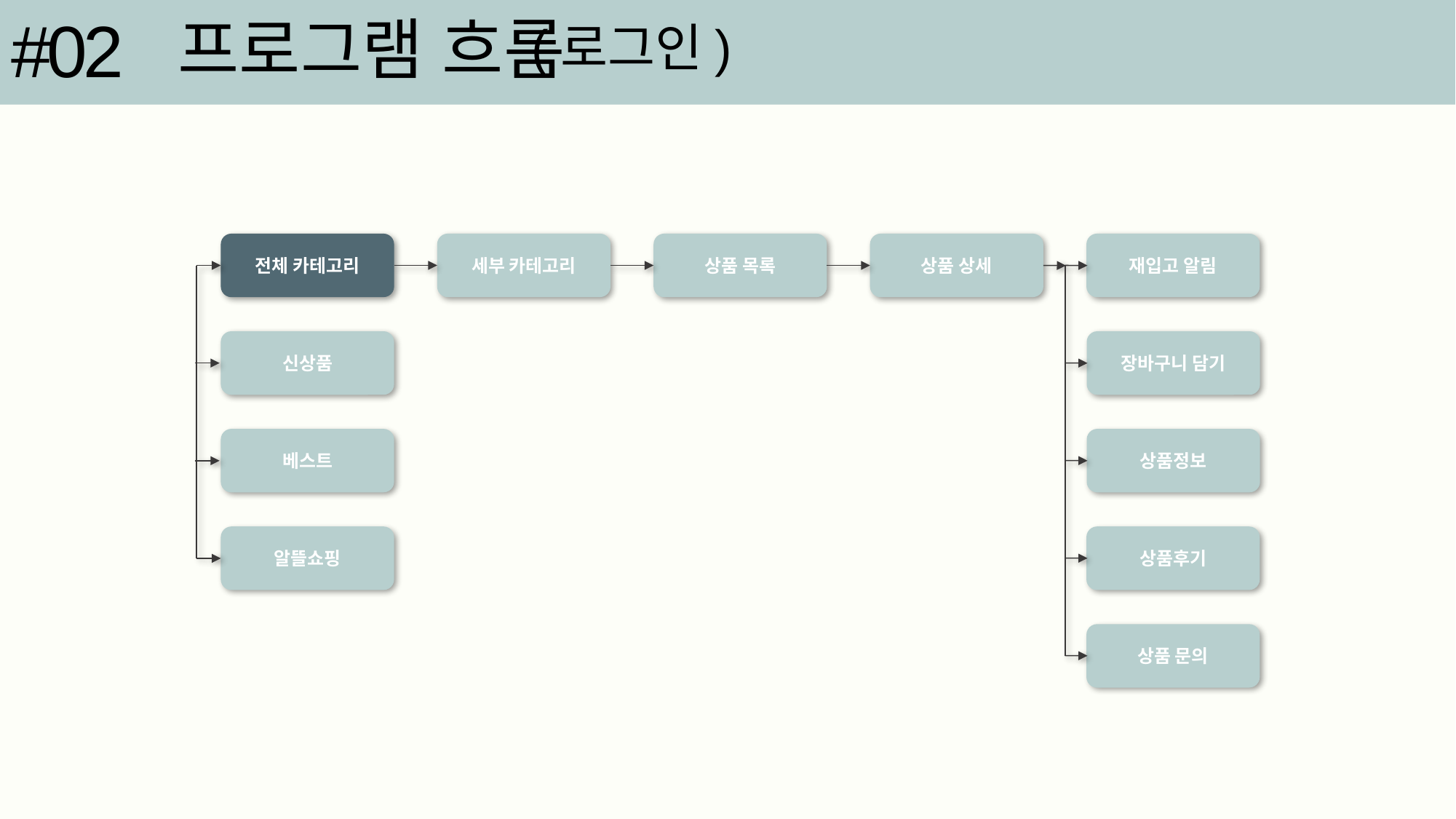

#02
프로그램 흐름
(로그인)

전체 카테고리
세부 카테고리
상품 목록
상품 상세
재입고 알림
신상품
장바구니 담기
베스트
상품정보
알뜰쇼핑
상품후기
상품 문의